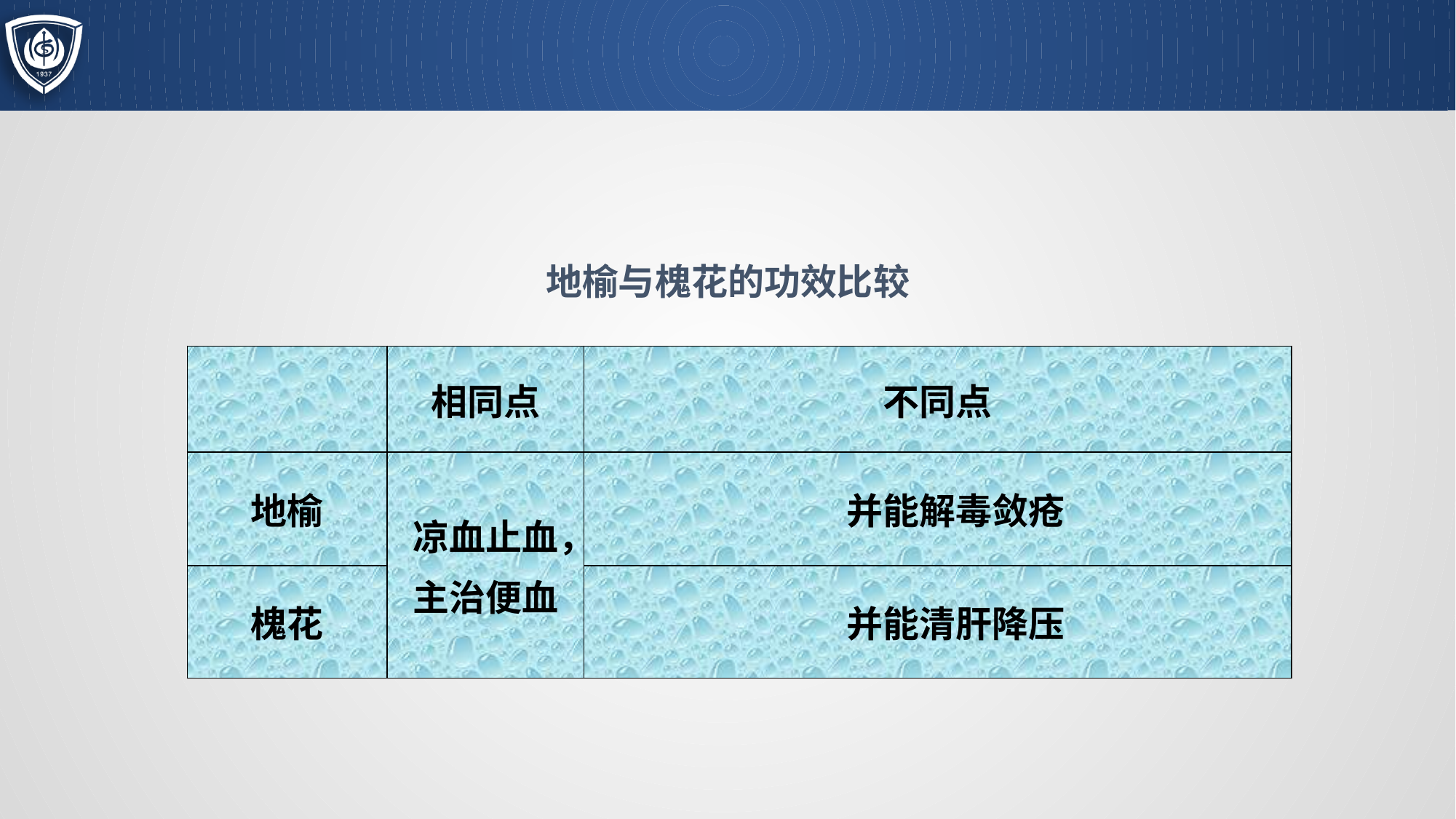

#
地榆与槐花的功效比较
|  | 相同点 | 不同点 |
| --- | --- | --- |
| 地榆 | 凉血止血， 主治便血 | 并能解毒敛疮 |
| 槐花 |  | 并能清肝降压 |